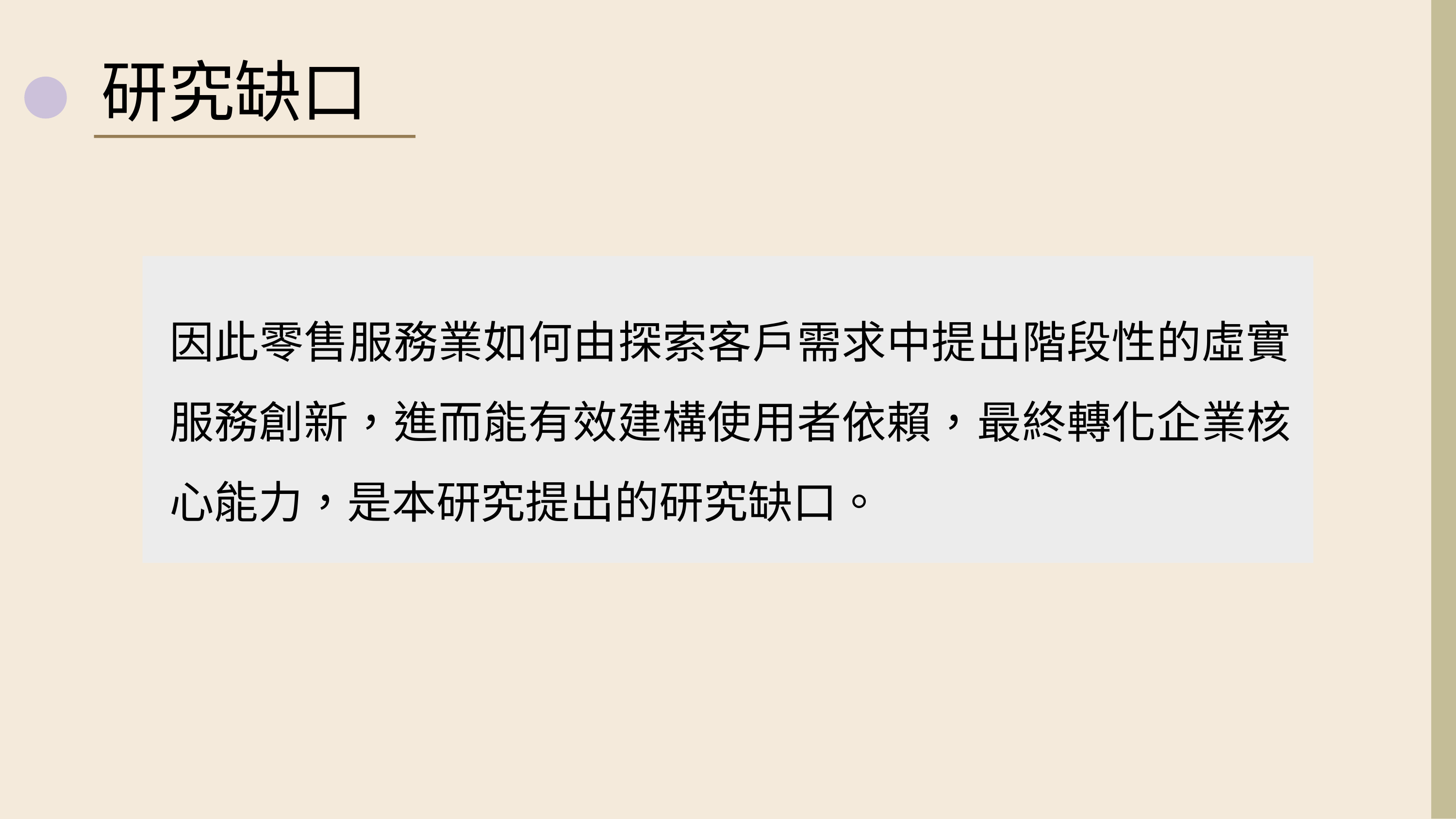

研究缺口

因此零售服務業如何由探索客戶需求中提出階段性的虛實服務創新，進而能有效建構使用者依賴，最終轉化企業核心能力，是本研究提出的研究缺口。